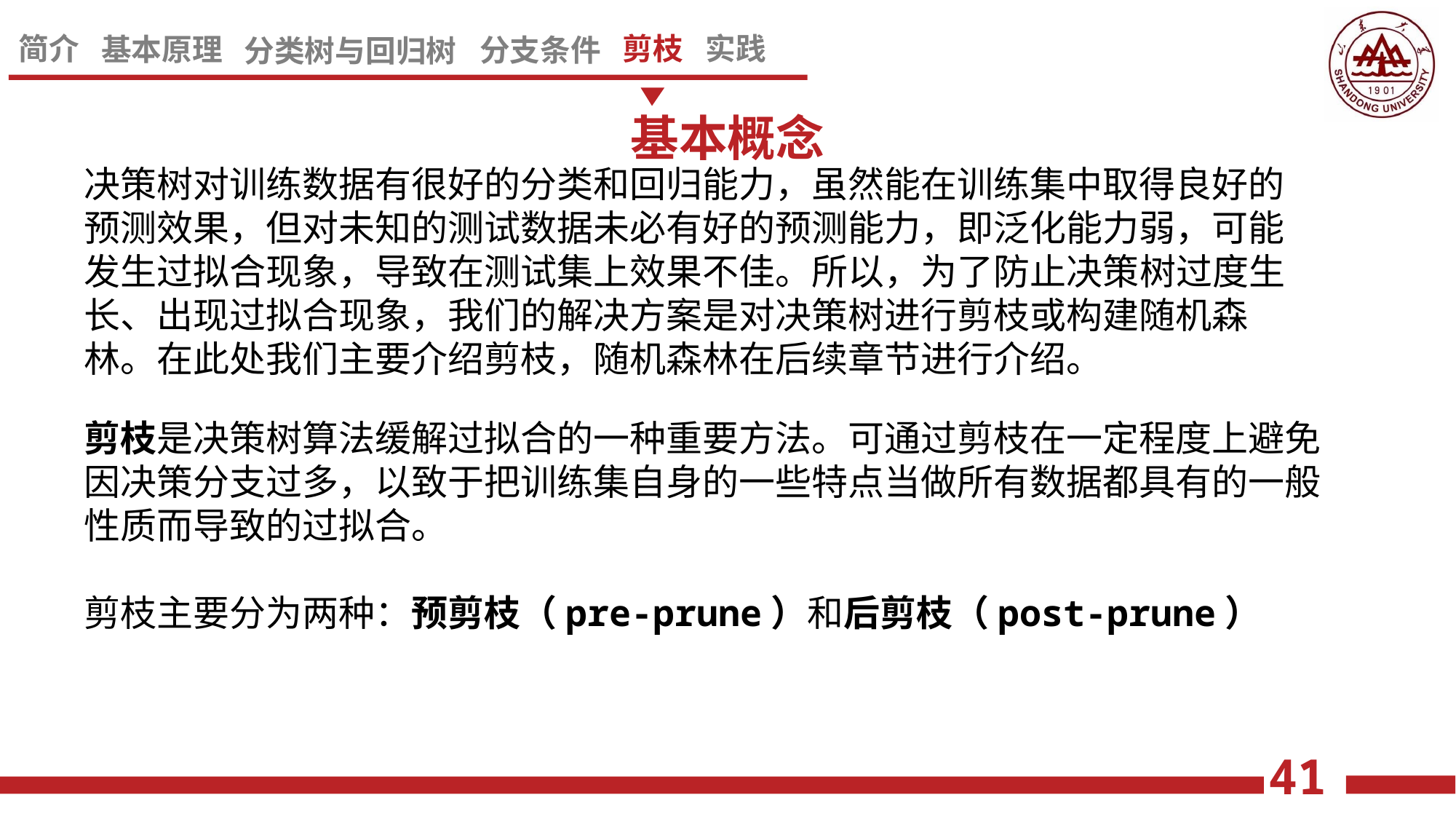

基本概念
决策树对训练数据有很好的分类和回归能力，虽然能在训练集中取得良好的预测效果，但对未知的测试数据未必有好的预测能力，即泛化能力弱，可能发生过拟合现象，导致在测试集上效果不佳。所以，为了防止决策树过度生长、出现过拟合现象，我们的解决方案是对决策树进行剪枝或构建随机森林。在此处我们主要介绍剪枝，随机森林在后续章节进行介绍。

剪枝是决策树算法缓解过拟合的一种重要方法。可通过剪枝在一定程度上避免
因决策分支过多，以致于把训练集自身的一些特点当做所有数据都具有的一般性质而导致的过拟合。

剪枝主要分为两种：预剪枝（pre-prune）和后剪枝（post-prune）